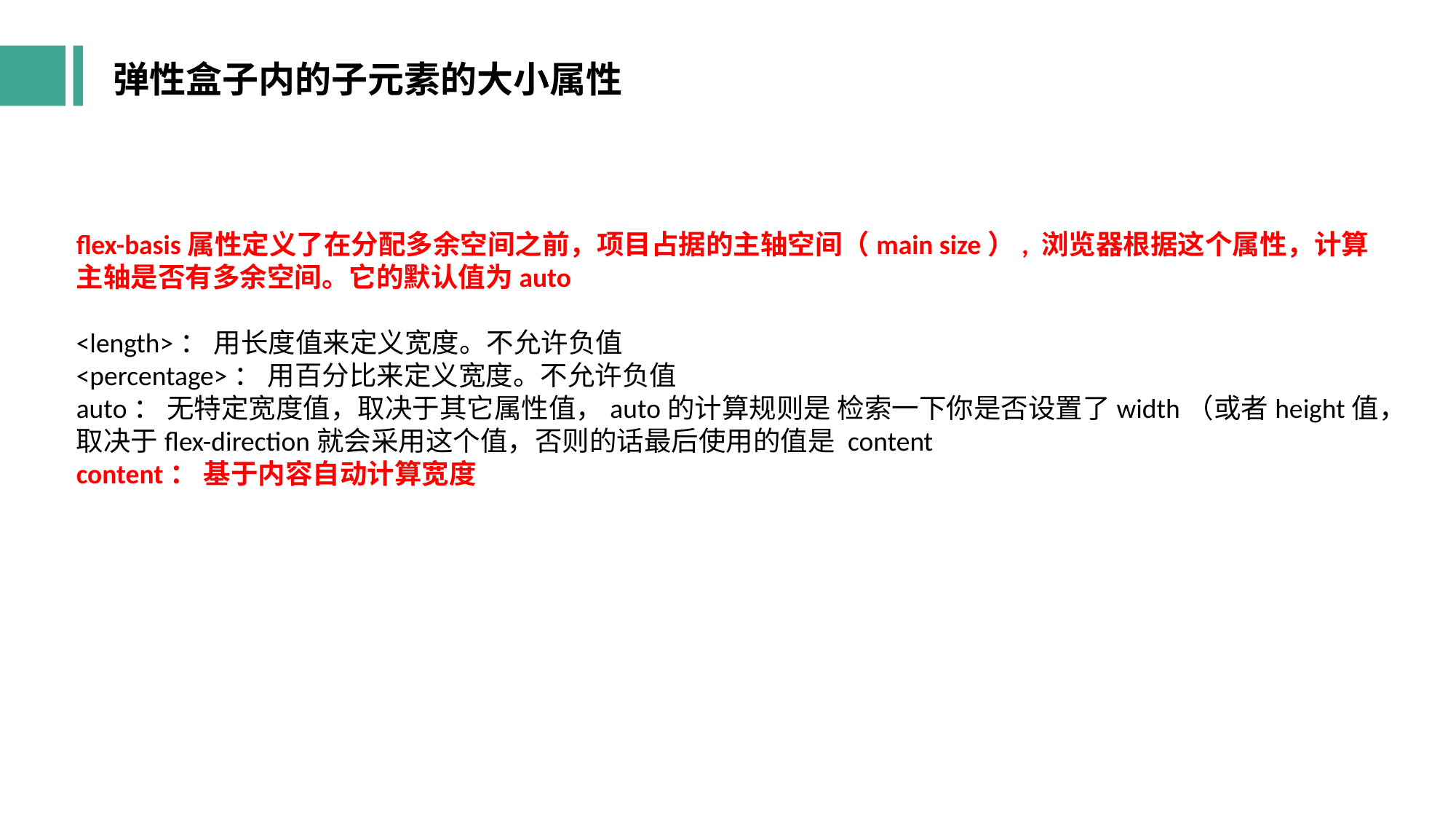

弹性盒子内的子元素的大小属性
flex-basis属性定义了在分配多余空间之前，项目占据的主轴空间（main size）, 浏览器根据这个属性，计算主轴是否有多余空间。它的默认值为auto
<length>： 用长度值来定义宽度。不允许负值 
<percentage>： 用百分比来定义宽度。不允许负值 
auto： 无特定宽度值，取决于其它属性值，auto的计算规则是 检索一下你是否设置了width（或者height值，取决于flex-direction就会采用这个值，否则的话最后使用的值是 content 
content： 基于内容自动计算宽度